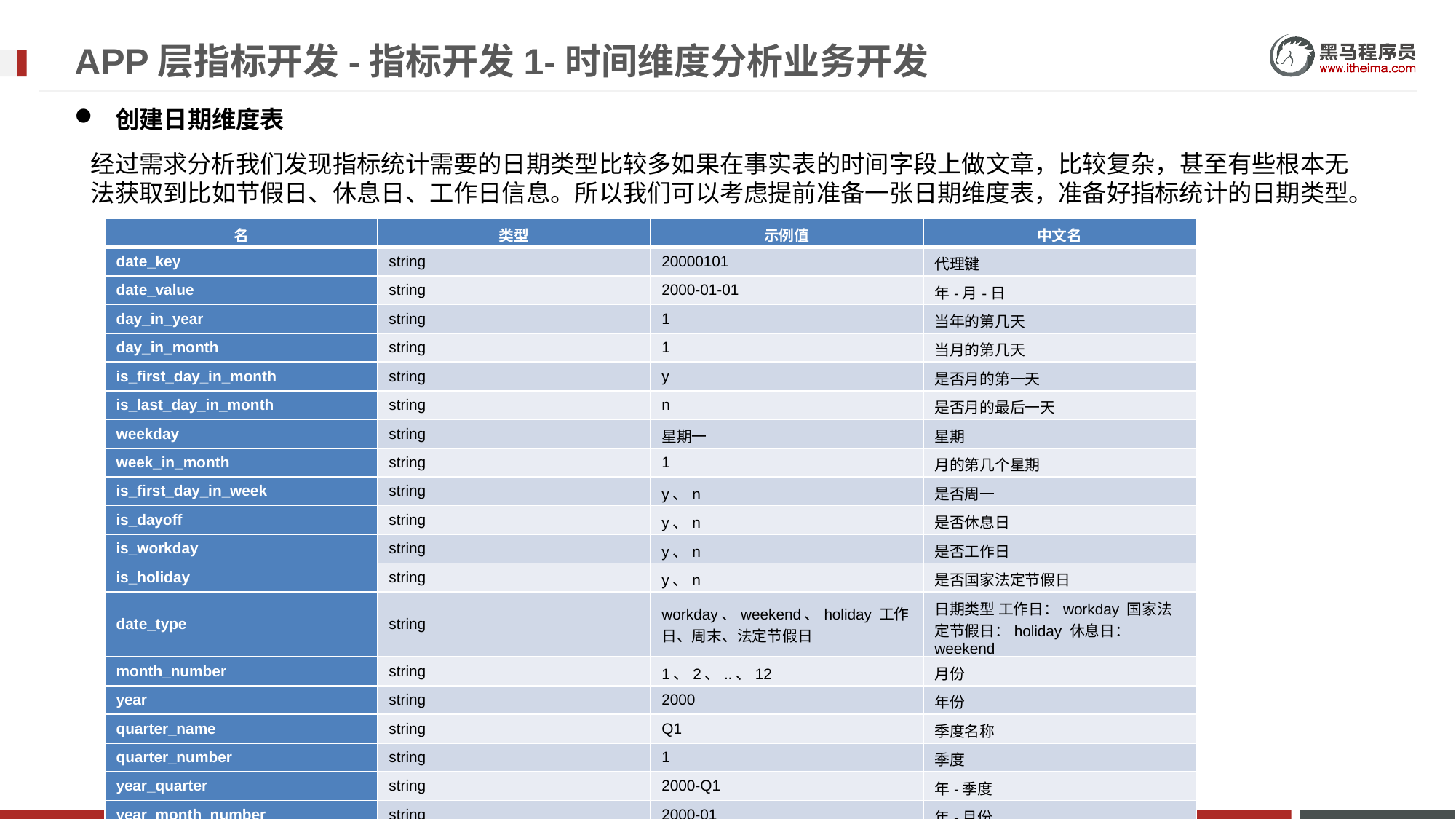

# APP层指标开发-指标开发1-时间维度分析业务开发
创建日期维度表
经过需求分析我们发现指标统计需要的日期类型比较多如果在事实表的时间字段上做文章，比较复杂，甚至有些根本无法获取到比如节假日、休息日、工作日信息。所以我们可以考虑提前准备一张日期维度表，准备好指标统计的日期类型。
| 名 | 类型 | 示例值 | 中文名 |
| --- | --- | --- | --- |
| date\_key | string | 20000101 | 代理键 |
| date\_value | string | 2000-01-01 | 年-月-日 |
| day\_in\_year | string | 1 | 当年的第几天 |
| day\_in\_month | string | 1 | 当月的第几天 |
| is\_first\_day\_in\_month | string | y | 是否月的第一天 |
| is\_last\_day\_in\_month | string | n | 是否月的最后一天 |
| weekday | string | 星期一 | 星期 |
| week\_in\_month | string | 1 | 月的第几个星期 |
| is\_first\_day\_in\_week | string | y、n | 是否周一 |
| is\_dayoff | string | y、n | 是否休息日 |
| is\_workday | string | y、n | 是否工作日 |
| is\_holiday | string | y、n | 是否国家法定节假日 |
| date\_type | string | workday、weekend、holiday 工作日、周末、法定节假日 | 日期类型 工作日：workday 国家法定节假日：holiday 休息日：weekend |
| month\_number | string | 1、2、..、12 | 月份 |
| year | string | 2000 | 年份 |
| quarter\_name | string | Q1 | 季度名称 |
| quarter\_number | string | 1 | 季度 |
| year\_quarter | string | 2000-Q1 | 年-季度 |
| year\_month\_number | string | 2000-01 | 年-月份 |